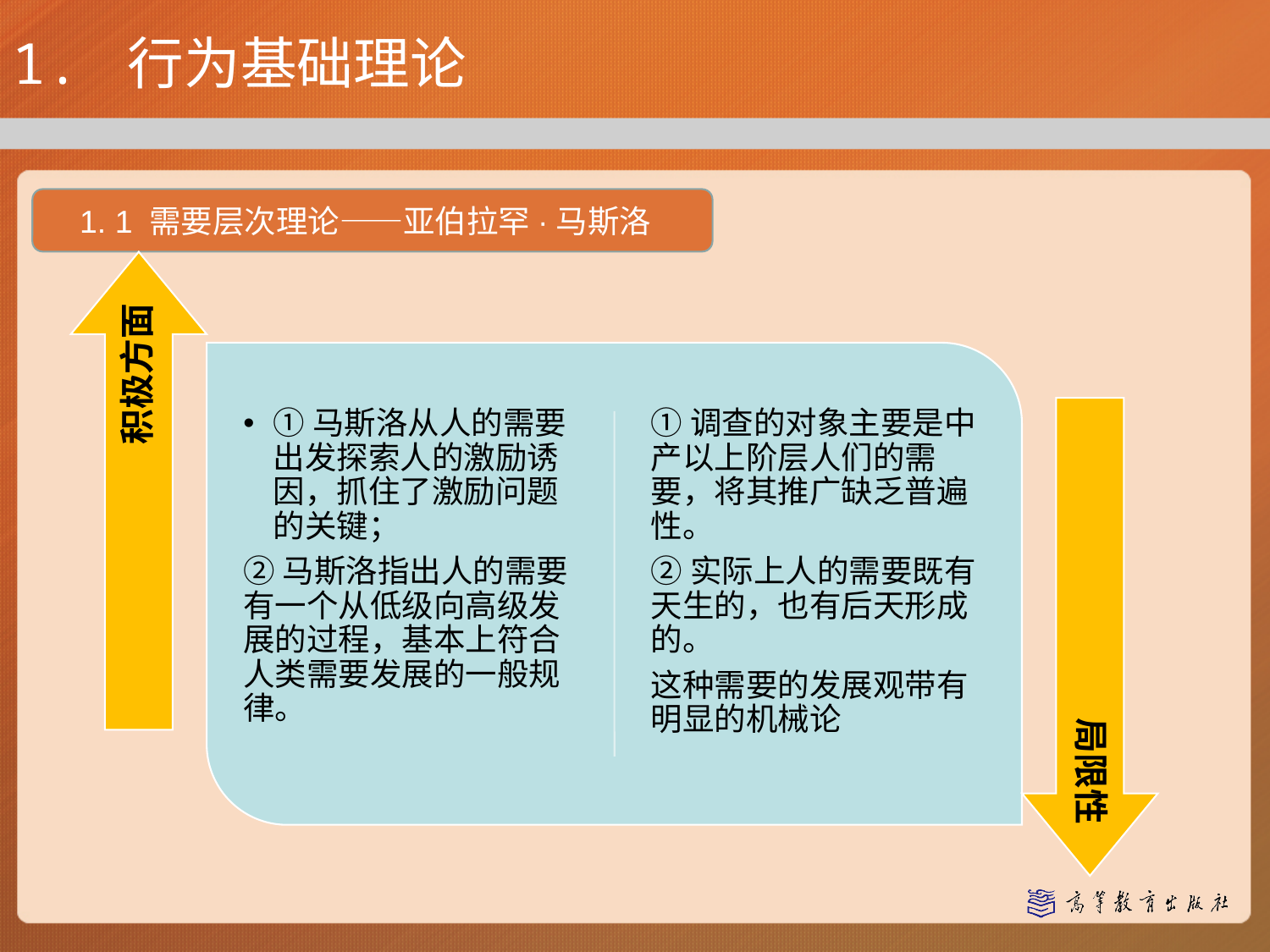

1. 行为基础理论
1. 1 需要层次理论——亚伯拉罕·马斯洛
①马斯洛从人的需要出发探索人的激励诱因，抓住了激励问题的关键；
②马斯洛指出人的需要有一个从低级向高级发展的过程，基本上符合人类需要发展的一般规律。

①调查的对象主要是中产以上阶层人们的需要，将其推广缺乏普遍性。
②实际上人的需要既有天生的，也有后天形成的。
这种需要的发展观带有明显的机械论
积极方面
局限性